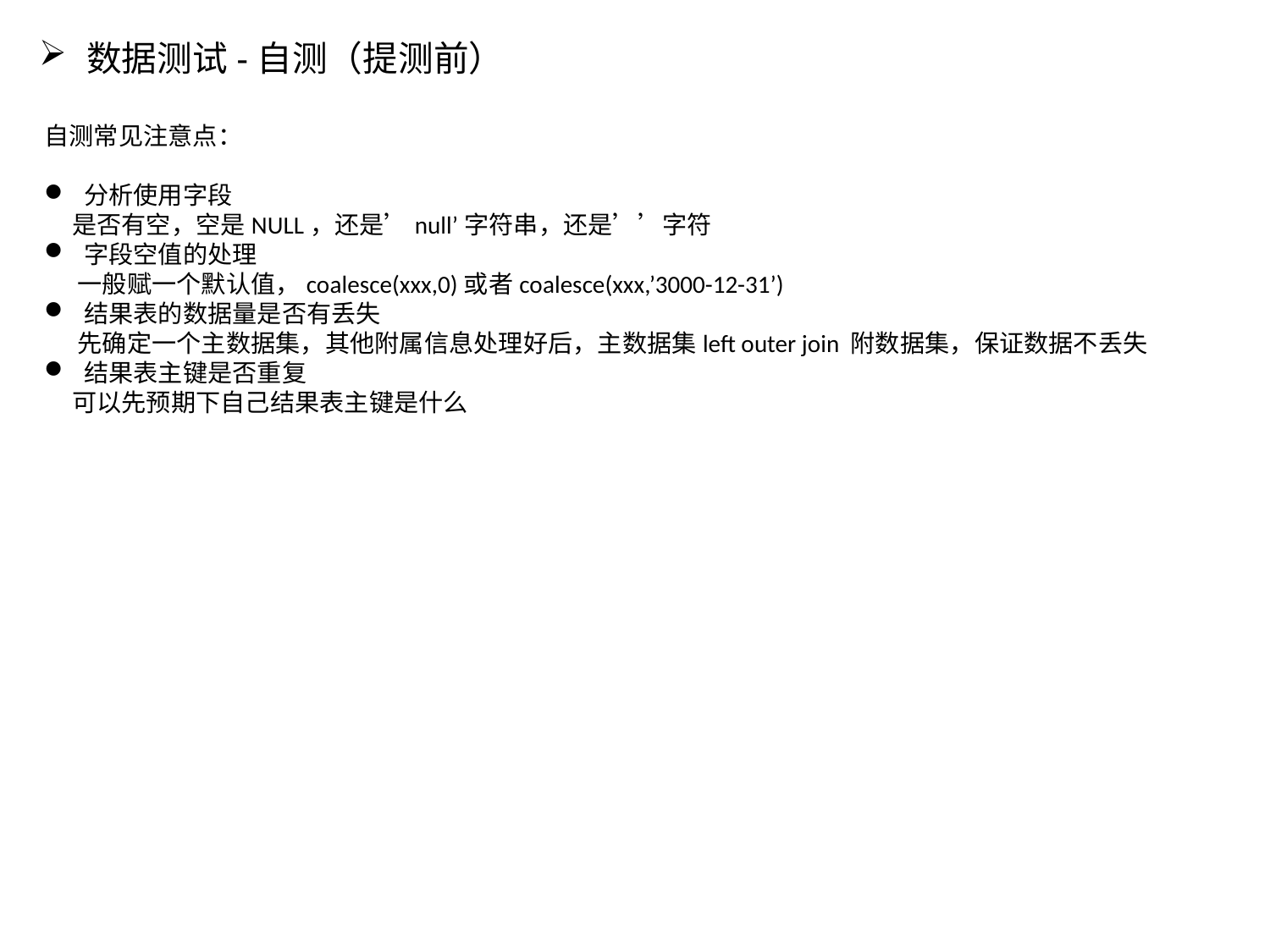

数据测试-自测（提测前）
自测常见注意点：

分析使用字段
    是否有空，空是NULL，还是’null’字符串，还是’’字符
字段空值的处理
     一般赋一个默认值，coalesce(xxx,0)或者coalesce(xxx,’3000-12-31’)
结果表的数据量是否有丢失
     先确定一个主数据集，其他附属信息处理好后，主数据集left outer join 附数据集，保证数据不丢失
结果表主键是否重复
    可以先预期下自己结果表主键是什么